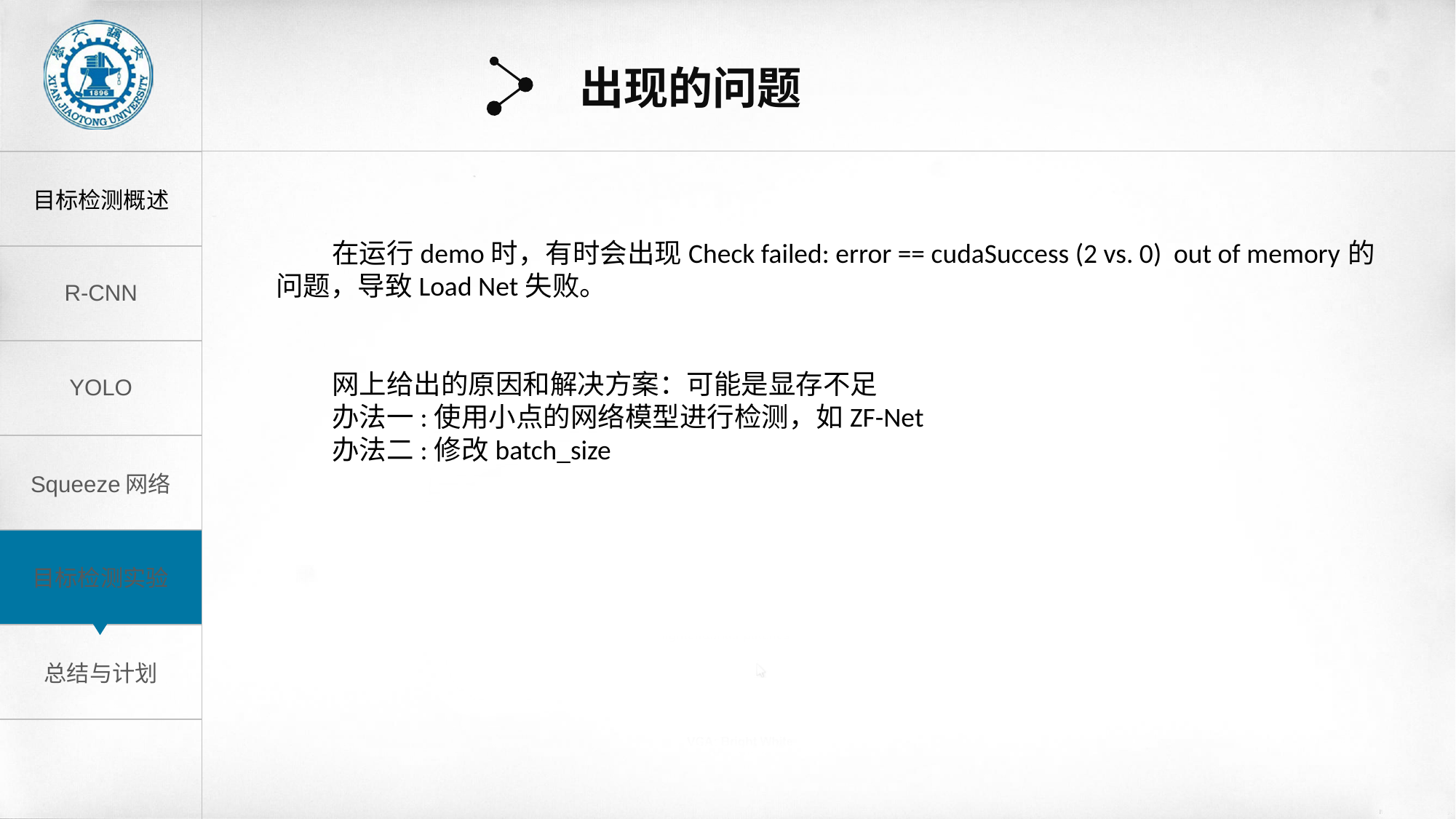

出现的问题
        在运行demo时，有时会出现Check failed: error == cudaSuccess (2 vs. 0)  out of memory的问题，导致Load Net失败。

        网上给出的原因和解决方案：可能是显存不足
        办法一:使用小点的网络模型进行检测，如ZF-Net
        办法二:修改batch_size